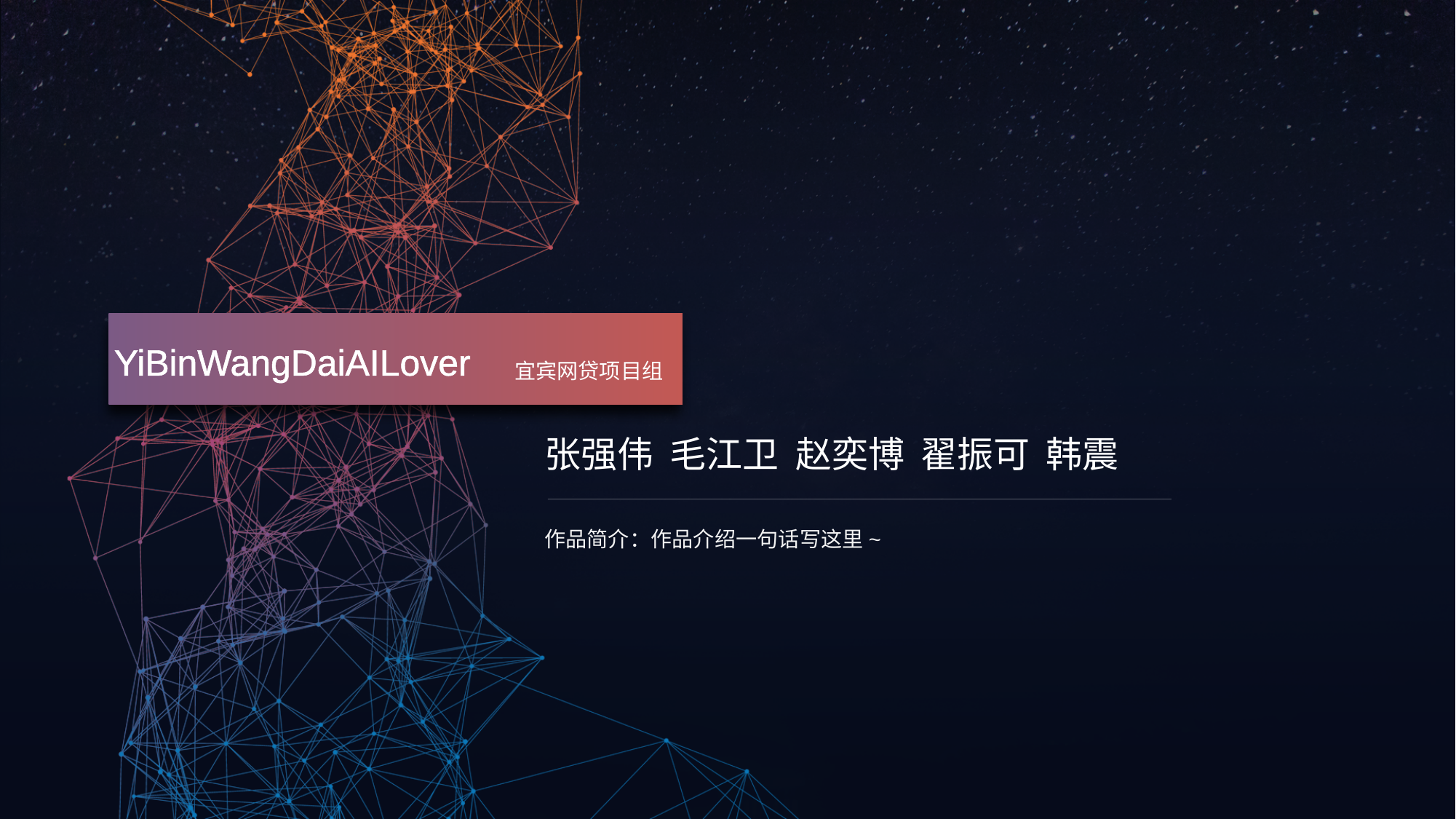

YiBinWangDaiAILover
宜宾网贷项目组
张强伟  毛江卫  赵奕博  翟振可  韩震

作品简介：作品介绍一句话写这里~